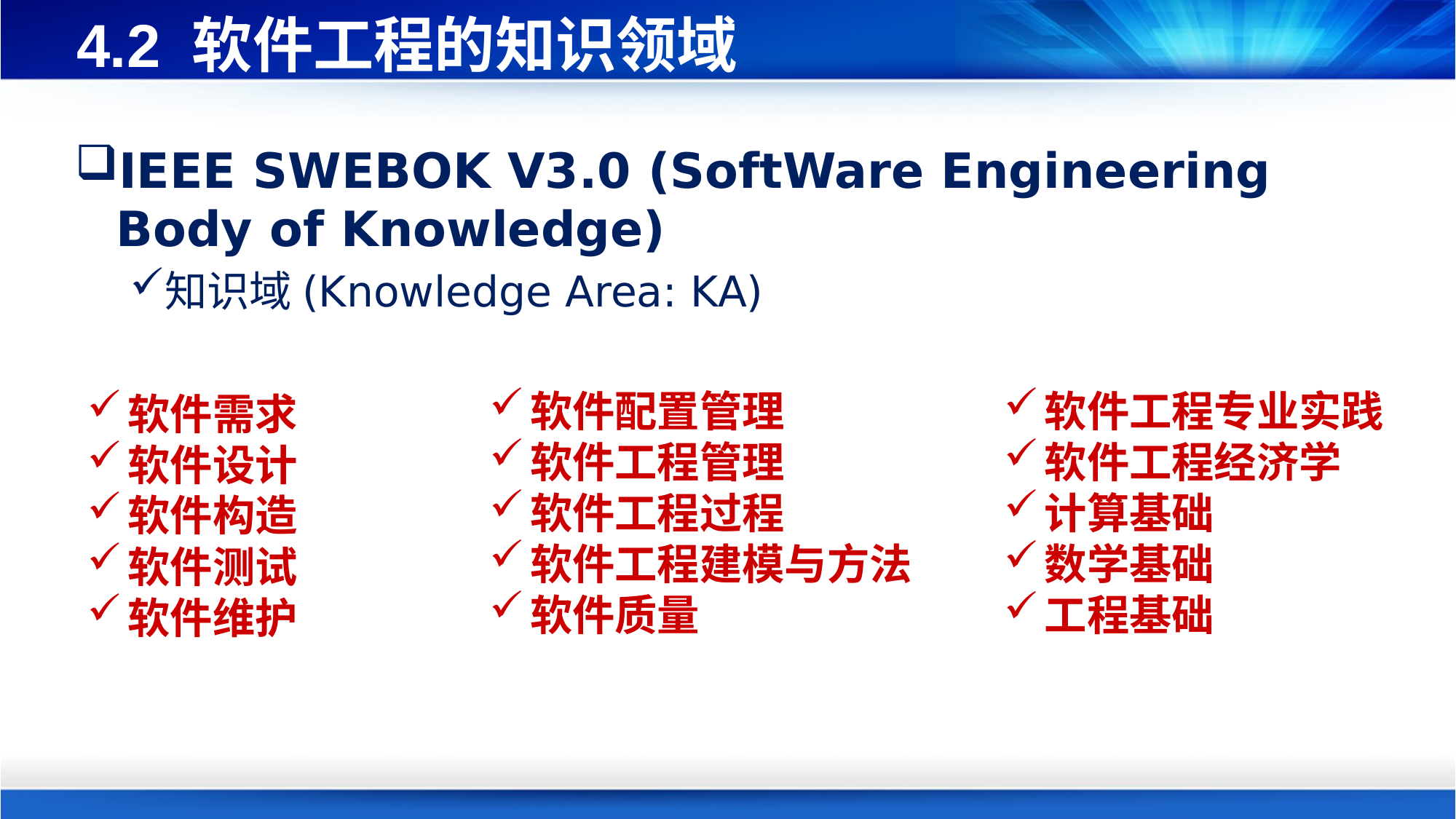

# 4.2 软件工程的知识领域
IEEE SWEBOK V3.0 (SoftWare Engineering Body of Knowledge)
知识域(Knowledge Area: KA)

软件配置管理
软件工程管理
软件工程过程
软件工程建模与方法
软件质量

软件工程专业实践
软件工程经济学
计算基础
数学基础
工程基础
软件需求
软件设计
软件构造
软件测试
软件维护